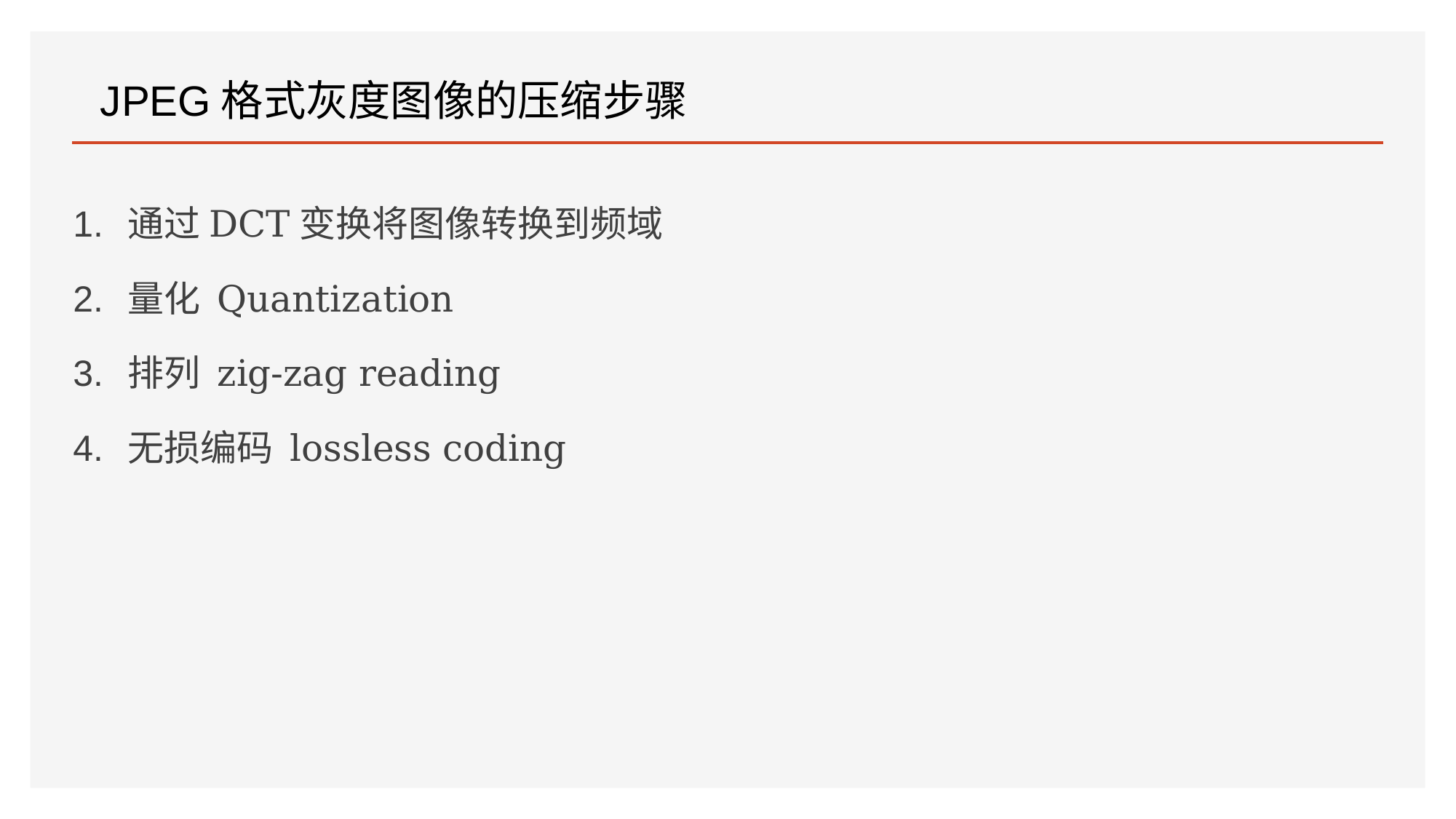

# JPEG格式灰度图像的压缩步骤
通过DCT变换将图像转换到频域
量化 Quantization
排列 zig-zag reading
无损编码 lossless coding